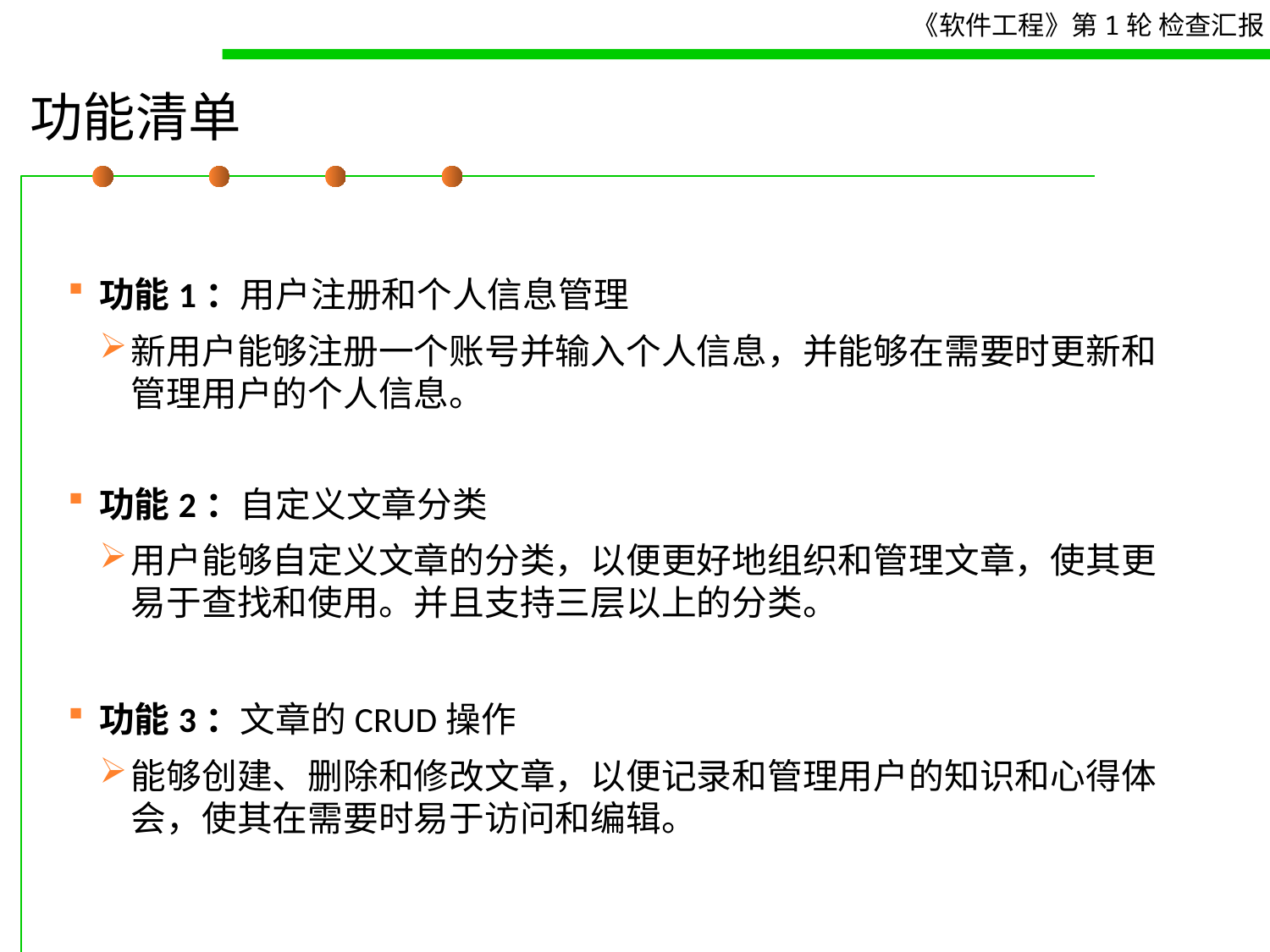

# 功能清单

功能1：用户注册和个人信息管理
新用户能够注册一个账号并输入个人信息，并能够在需要时更新和管理用户的个人信息。

功能2：自定义文章分类
用户能够自定义文章的分类，以便更好地组织和管理文章，使其更易于查找和使用。并且支持三层以上的分类。

功能3：文章的CRUD操作
能够创建、删除和修改文章，以便记录和管理用户的知识和心得体会，使其在需要时易于访问和编辑。